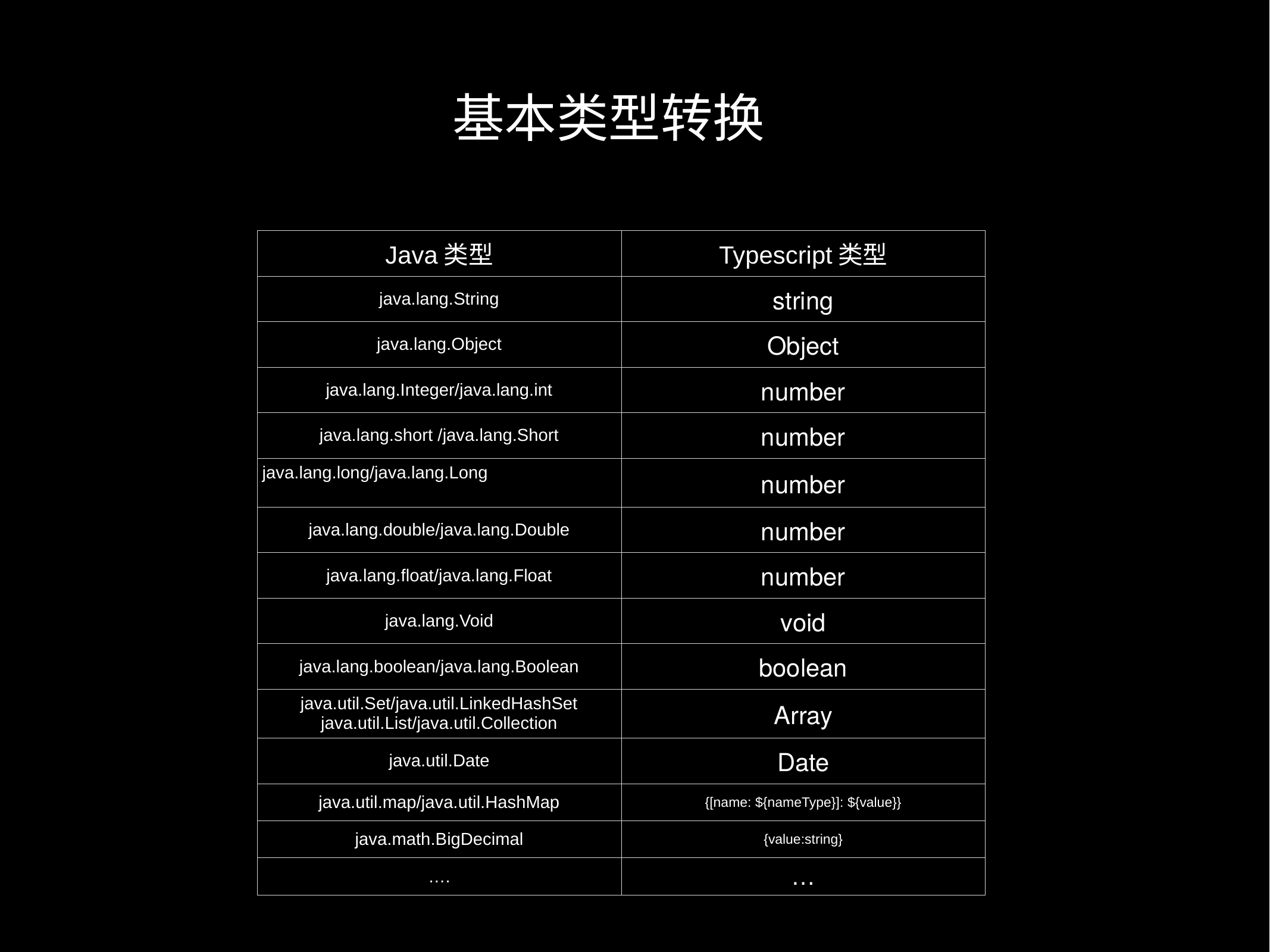

基本类型转换
| Java类型 | Typescript类型 |
| --- | --- |
| java.lang.String | string |
| java.lang.Object | Object |
| java.lang.Integer/java.lang.int | number |
| java.lang.short /java.lang.Short | number |
| java.lang.long/java.lang.Long | number |
| java.lang.double/java.lang.Double | number |
| java.lang.float/java.lang.Float | number |
| java.lang.Void | void |
| java.lang.boolean/java.lang.Boolean | boolean |
| java.util.Set/java.util.LinkedHashSet java.util.List/java.util.Collection | Array |
| java.util.Date | Date |
| java.util.map/java.util.HashMap | {[name: ${nameType}]: ${value}} |
| java.math.BigDecimal | {value:string} |
| …. | … |